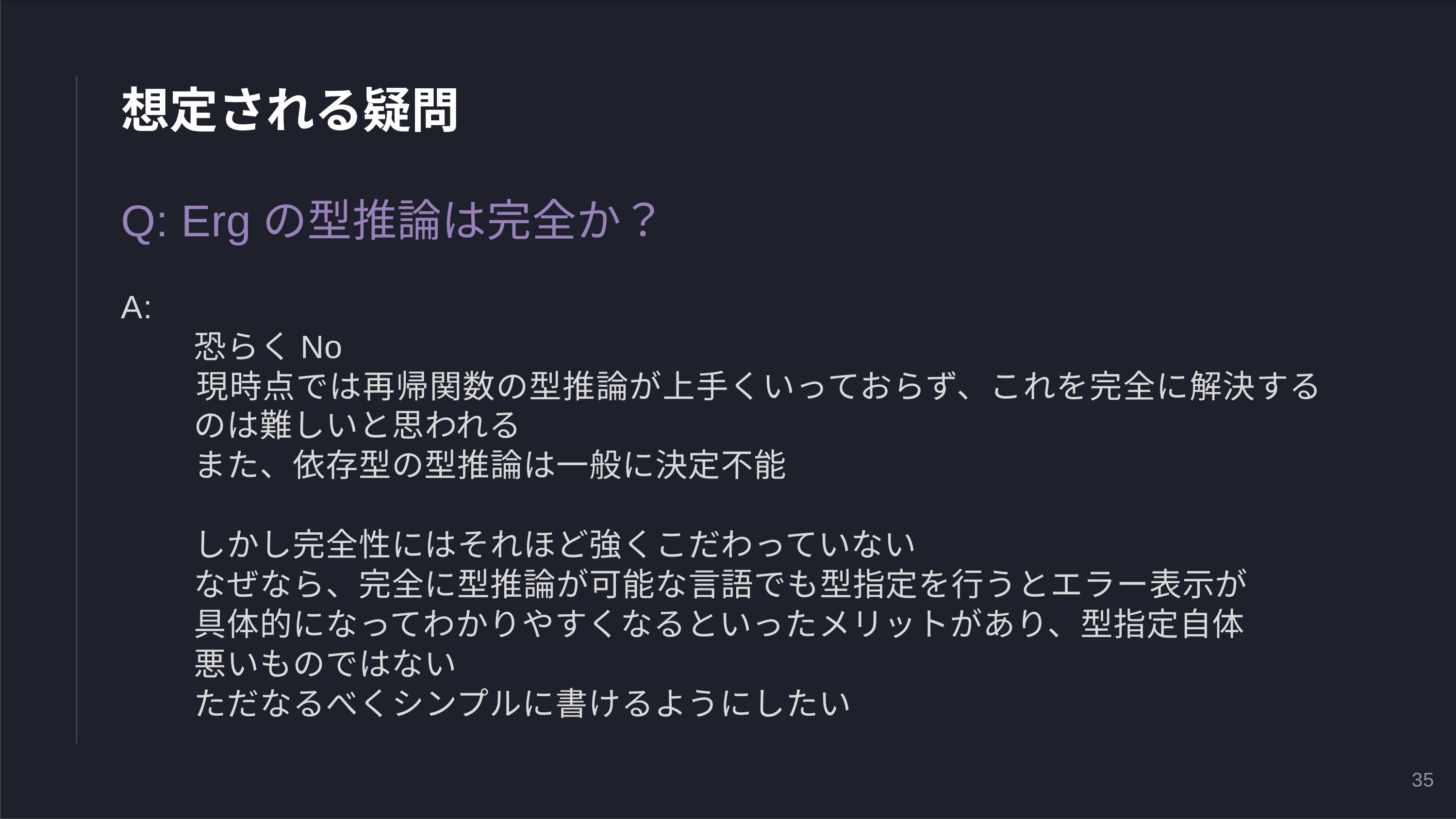

# 想定される疑問
Q: Ergの型推論は完全か？

A:
	恐らくNo
    	現時点では再帰関数の型推論が上手くいっておらず、これを完全に解決する	のは難しいと思われる
	また、依存型の型推論は一般に決定不能

	しかし完全性にはそれほど強くこだわっていない
	なぜなら、完全に型推論が可能な言語でも型指定を行うとエラー表示が
	具体的になってわかりやすくなるといったメリットがあり、型指定自体
	悪いものではない
	ただなるべくシンプルに書けるようにしたい
35